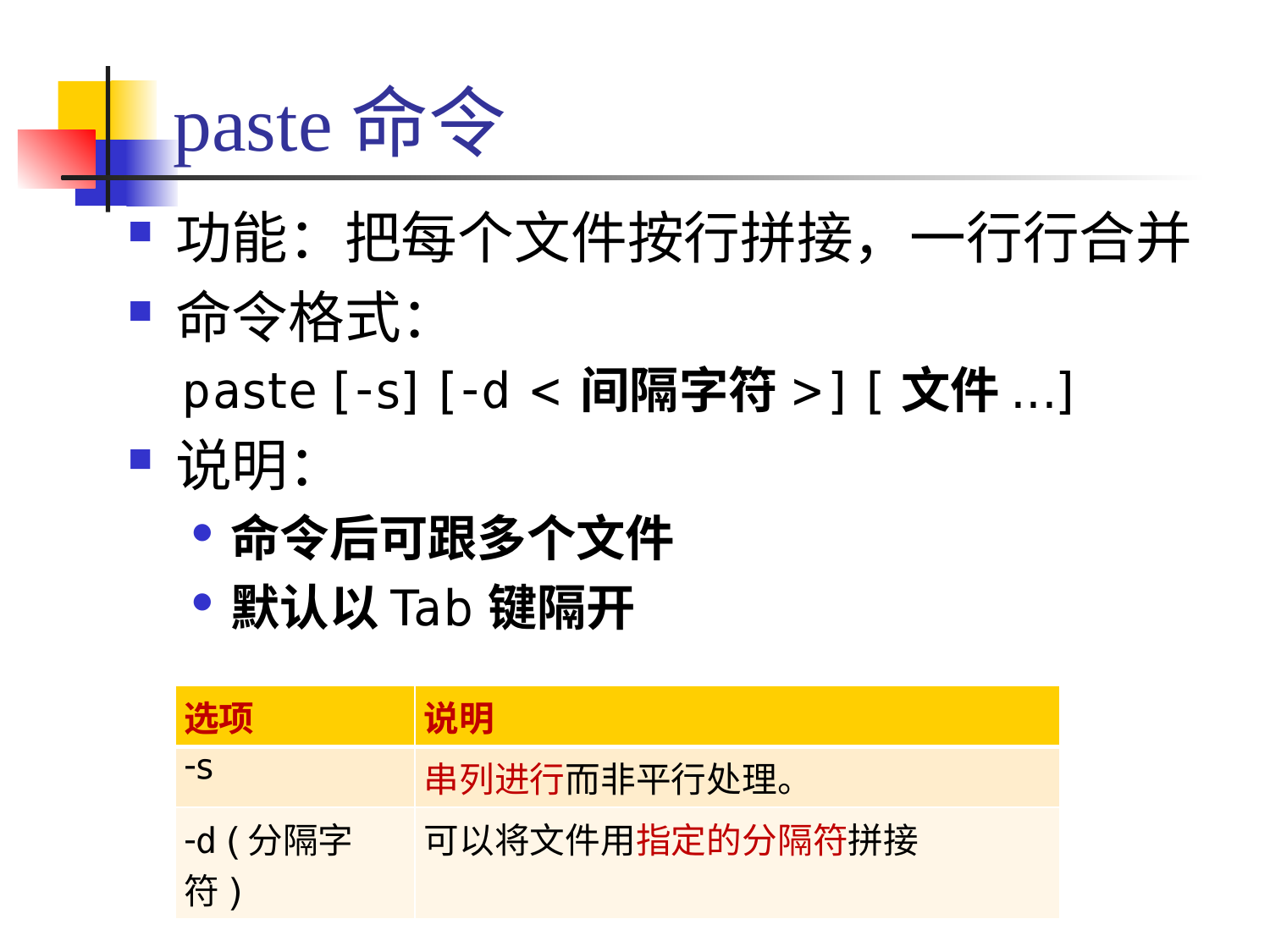

# paste命令
功能：把每个文件按行拼接，一行行合并
命令格式：
paste [-s] [-d <间隔字符>] [文件...]
说明：
命令后可跟多个文件
默认以Tab键隔开
| 选项 | 说明 |
| --- | --- |
| -s | 串列进行而非平行处理。 |
| -d (分隔字符) | 可以将文件用指定的分隔符拼接 |